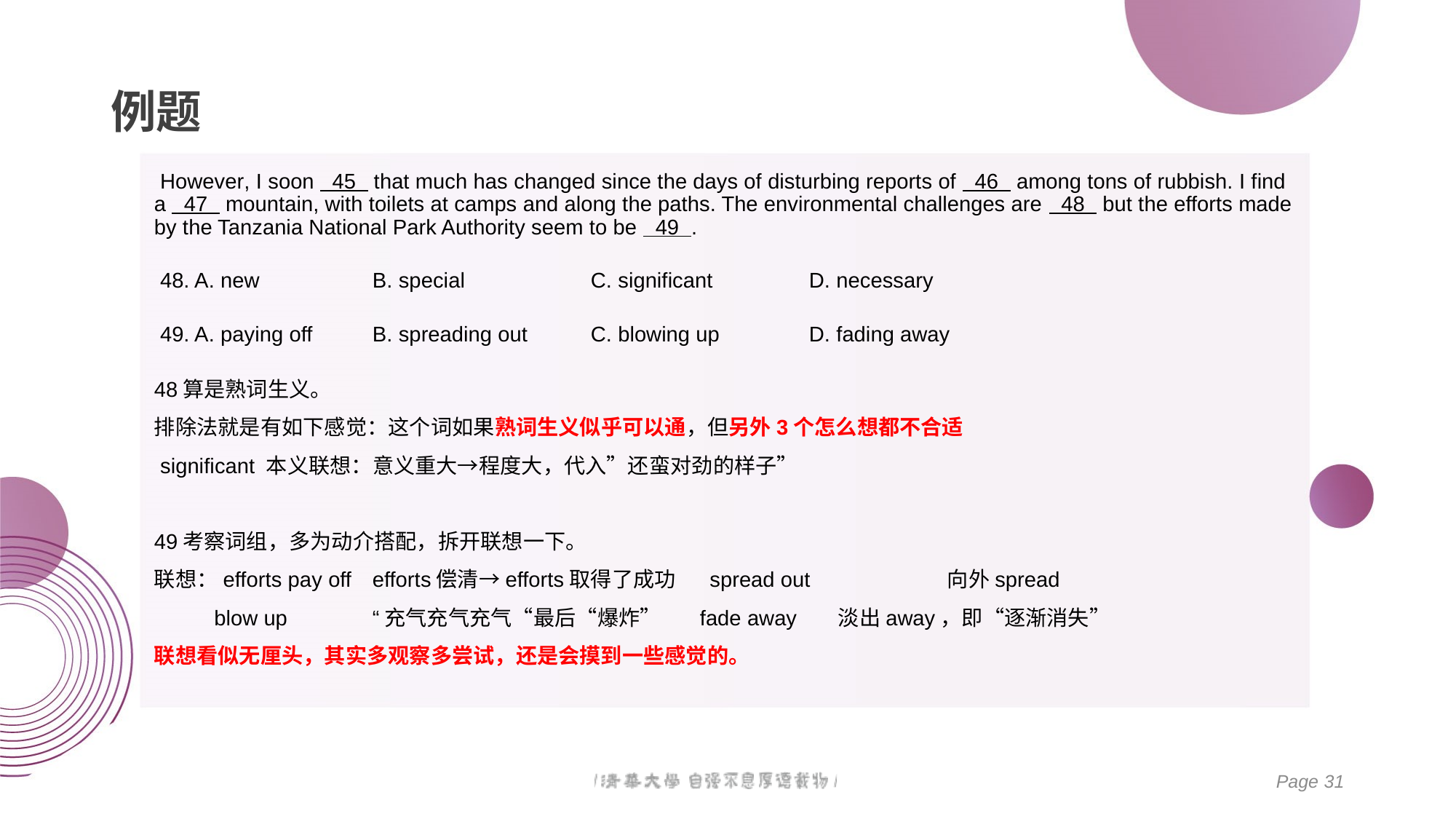

# 例题
 However, I soon   45   that much has changed since the days of disturbing reports of   46   among tons of rubbish. I find a   47   mountain, with toilets at camps and along the paths. The environmental challenges are   48   but the efforts made by the Tanzania National Park Authority seem to be   49  .
 48. A. new		B. special 		C. significant 	D. necessary
 49. A. paying off 	B. spreading out 	C. blowing up 	D. fading away

48算是熟词生义。
排除法就是有如下感觉：这个词如果熟词生义似乎可以通，但另外3个怎么想都不合适
 significant 本义联想：意义重大→程度大，代入”还蛮对劲的样子”

49考察词组，多为动介搭配，拆开联想一下。
联想：efforts pay off	efforts偿清→efforts取得了成功	 spread out	    向外spread
          blow up	“充气充气充气“最后“爆炸” 	fade away	    淡出away，即“逐渐消失”
联想看似无厘头，其实多观察多尝试，还是会摸到一些感觉的。
Page 31